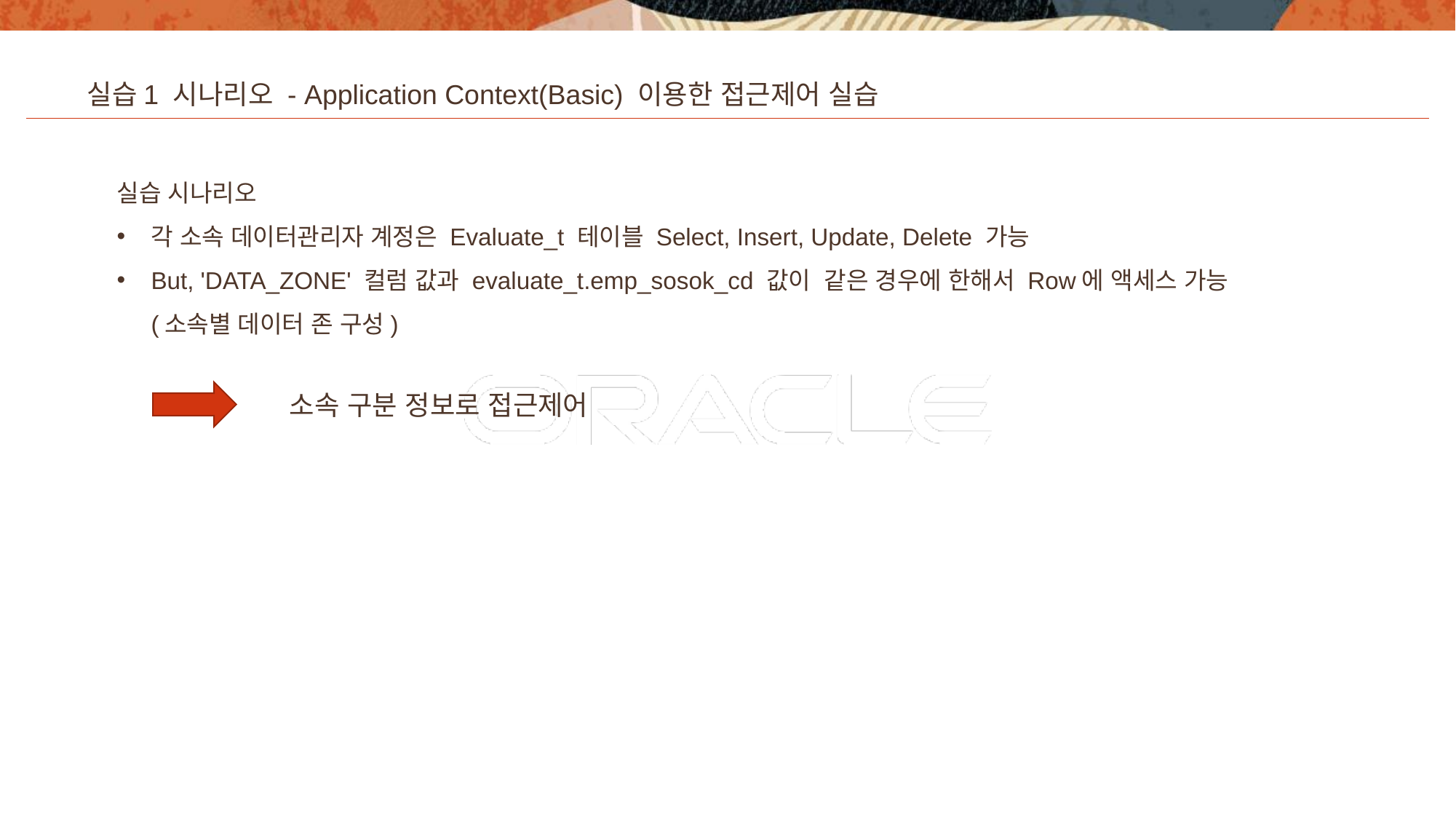

실습1 시나리오 - Application Context(Basic) 이용한 접근제어 실습

실습 시나리오
각 소속 데이터관리자 계정은 Evaluate_t 테이블 Select, Insert, Update, Delete 가능
But, 'DATA_ZONE' 컬럼 값과 evaluate_t.emp_sosok_cd 값이  같은 경우에 한해서 Row에 액세스 가능(소속별 데이터 존 구성)

소속 구분 정보로 접근제어
16
Copyright © 2020, Oracle and/or its affiliates. All rights reserved.